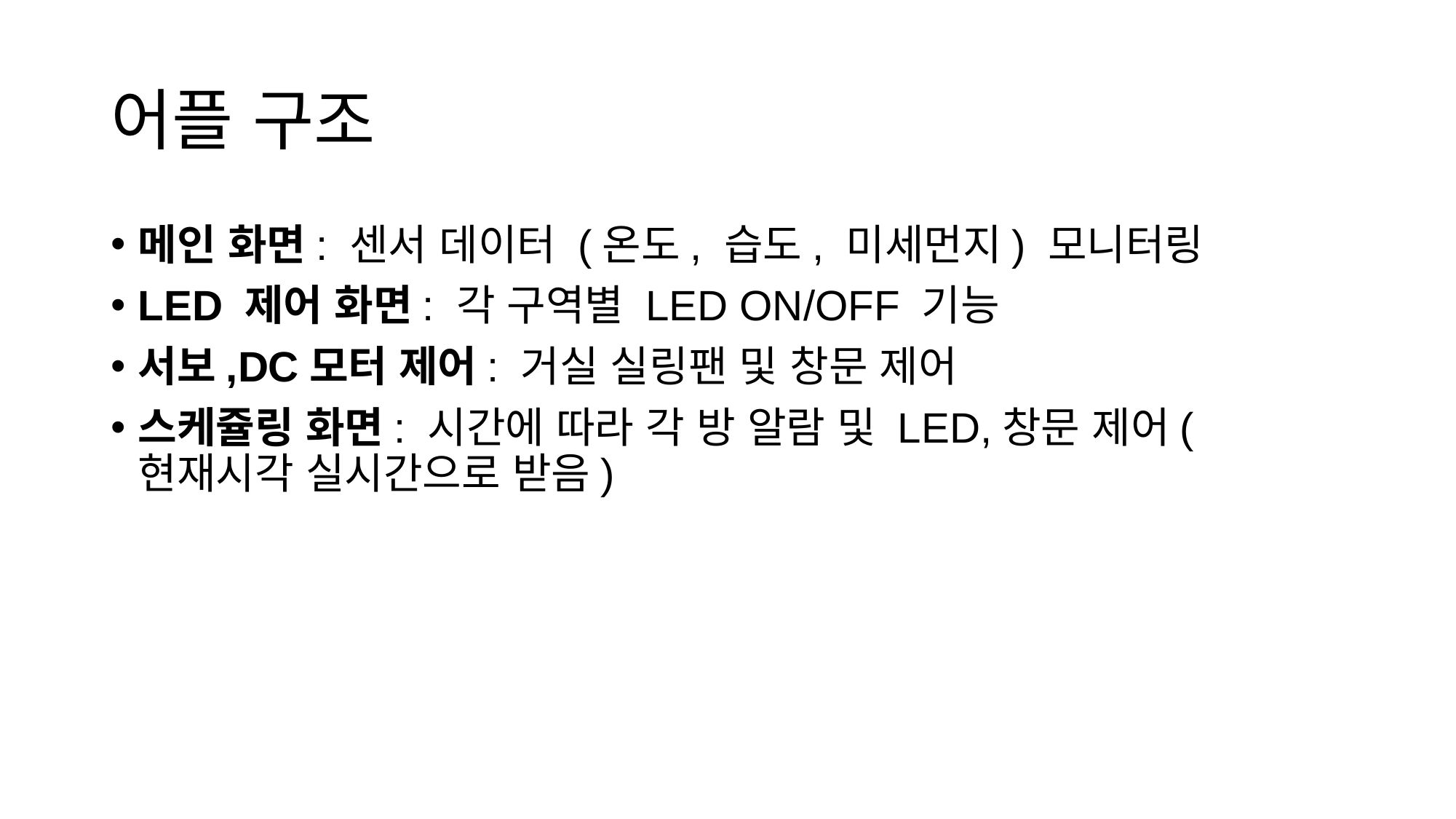

# 어플 구조
메인 화면: 센서 데이터 (온도, 습도, 미세먼지) 모니터링
LED 제어 화면: 각 구역별 LED ON/OFF 기능
서보,DC모터 제어: 거실 실링팬 및 창문 제어
스케쥴링 화면: 시간에 따라 각 방 알람 및 LED,창문 제어(현재시각 실시간으로 받음)